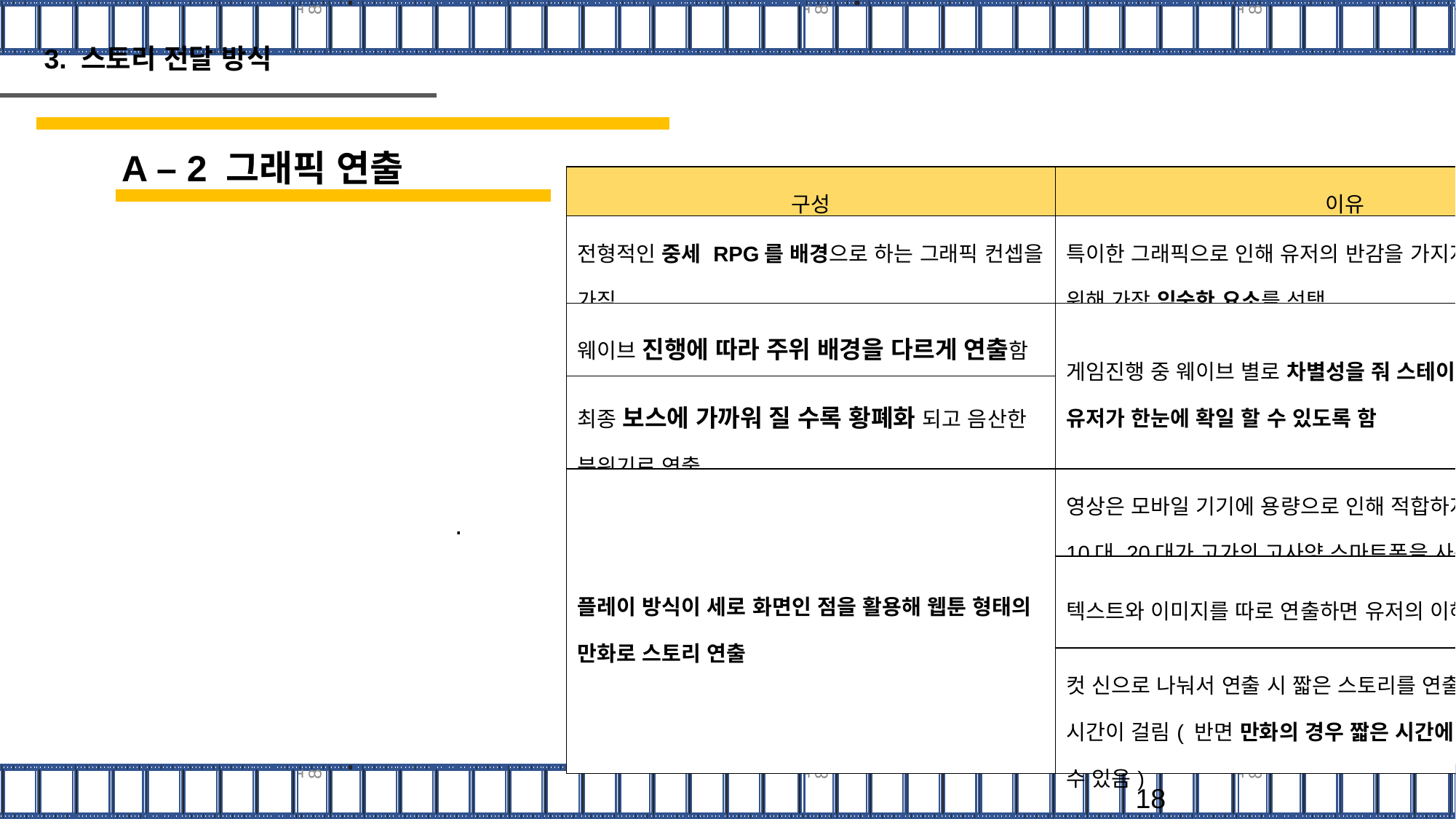

# 3. 스토리 전달 방식
A – 2 그래픽 연출
| 구성 | 이유 |
| --- | --- |
| 전형적인 중세 RPG를 배경으로 하는 그래픽 컨셉을 가짐 | 특이한 그래픽으로 인해 유저의 반감을 가지지 않도록 하기 위해 가장 익숙한 요소를 선택 |
| 웨이브 진행에 따라 주위 배경을 다르게 연출함 | 게임진행 중 웨이브 별로 차별성을 줘 스테이지 진행 상황을 유저가 한눈에 확일 할 수 있도록 함 |
| 최종 보스에 가까워 질 수록 황폐화 되고 음산한 분위기로 연출 |  |
| 플레이 방식이 세로 화면인 점을 활용해 웹툰 형태의 만화로 스토리 연출 | 영상은 모바일 기기에 용량으로 인해 적합하지 않음 10대 20대가 고가의 고사양 스마트폰을 사용할 수 없다 판단 |
|  | 텍스트와 이미지를 따로 연출하면 유저의 이해를 돕기에 부족 |
|  | 컷 신으로 나눠서 연출 시 짧은 스토리를 연출하는데 오랜 시간이 걸림( 반면 만화의 경우 짧은 시간에 스토리를 이해할 수 있음) |
.
18